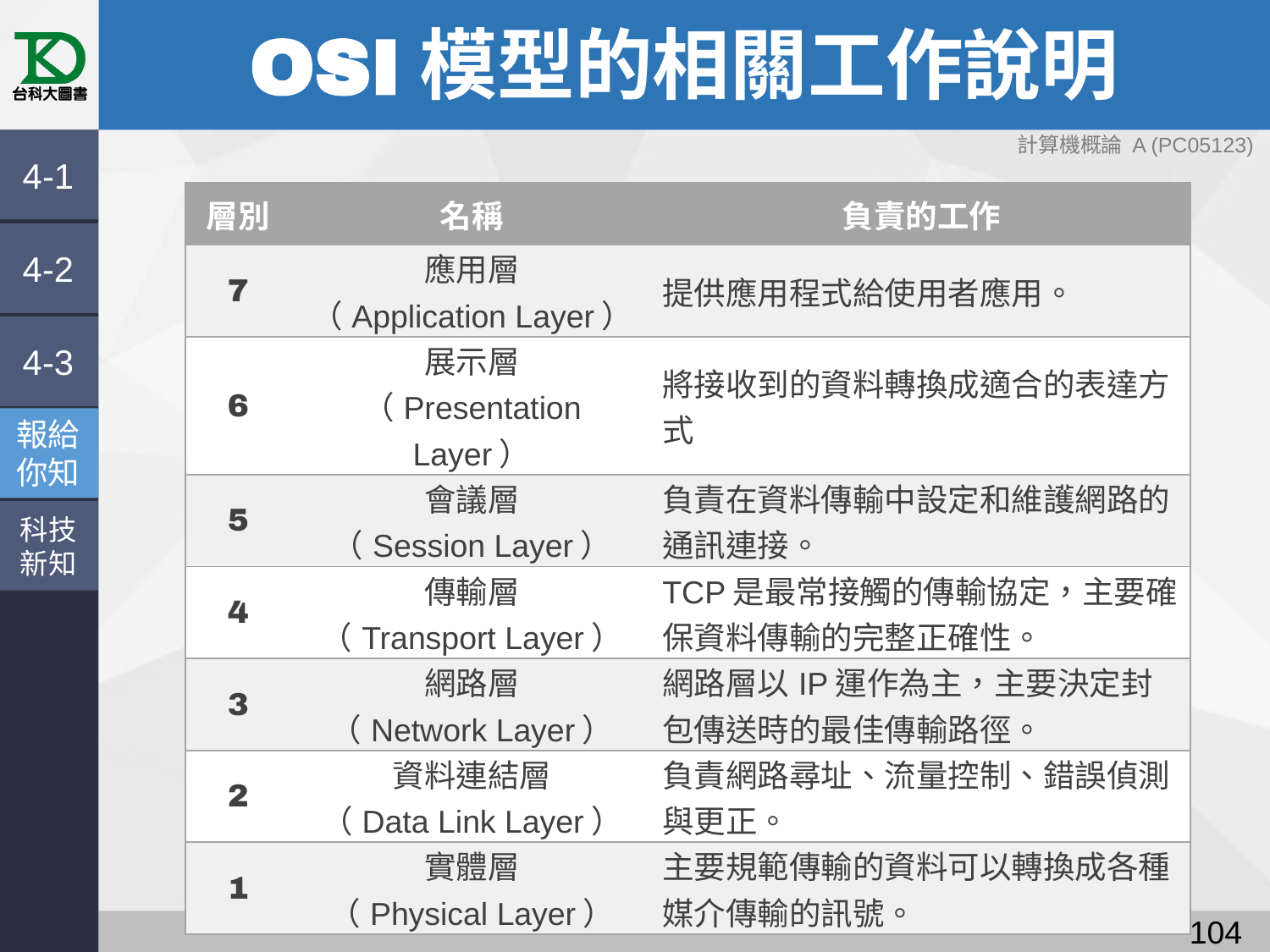

# OSI模型的相關工作說明
4-1
| 層別 | 名稱 | 負責的工作 |
| --- | --- | --- |
| 7 | 應用層 （Application Layer） | 提供應用程式給使用者應用。 |
| 6 | 展示層 （Presentation Layer） | 將接收到的資料轉換成適合的表達方式 |
| 5 | 會議層 （Session Layer） | 負責在資料傳輸中設定和維護網路的通訊連接。 |
| 4 | 傳輸層 （Transport Layer） | TCP是最常接觸的傳輸協定，主要確保資料傳輸的完整正確性。 |
| 3 | 網路層 （Network Layer） | 網路層以IP運作為主，主要決定封包傳送時的最佳傳輸路徑。 |
| 2 | 資料連結層 （Data Link Layer） | 負責網路尋址、流量控制、錯誤偵測與更正。 |
| 1 | 實體層 （Physical Layer） | 主要規範傳輸的資料可以轉換成各種媒介傳輸的訊號。 |
4-2
4-3
報給
你知
科技
新知
104